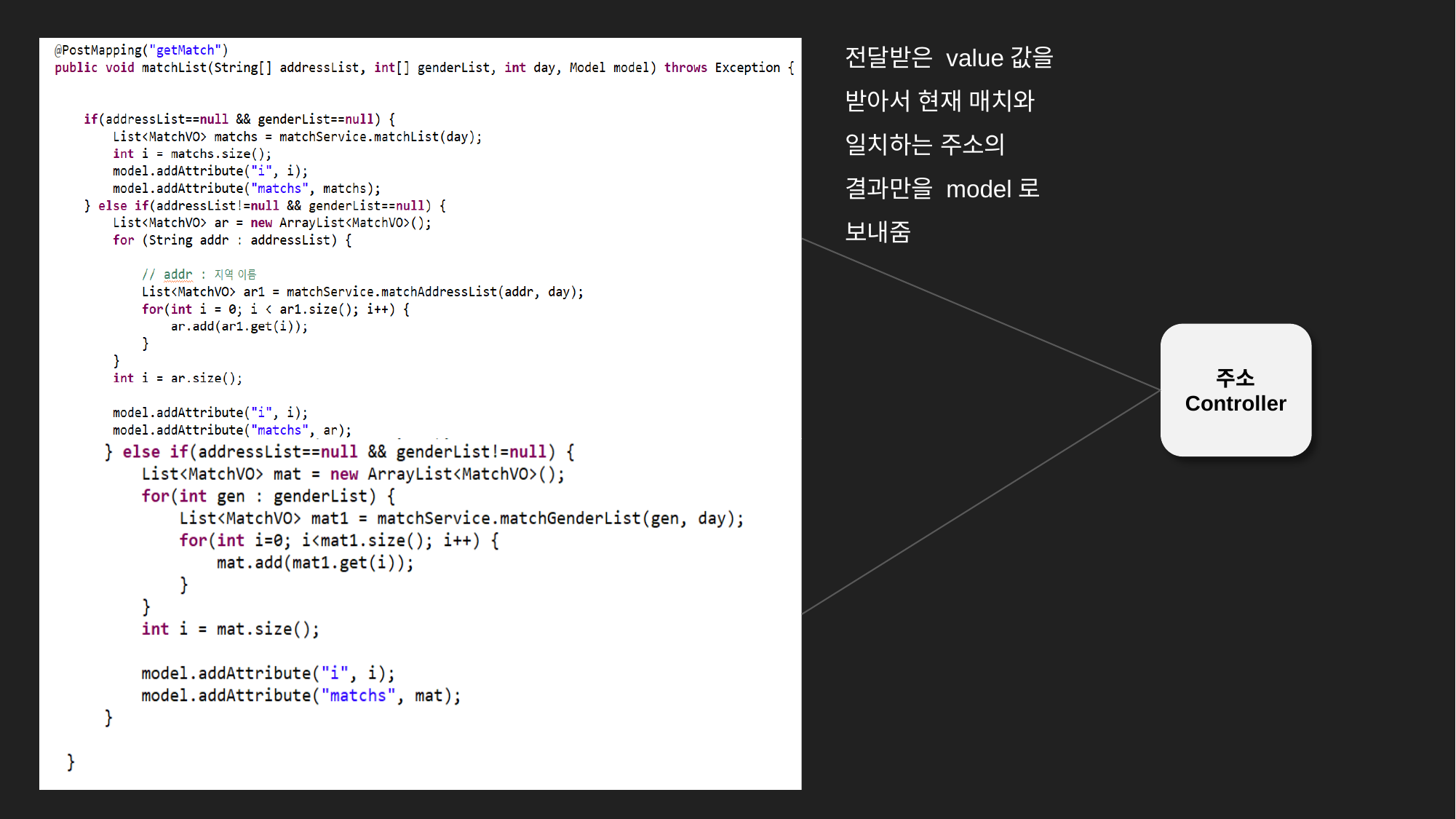

전달받은 value값을 받아서 현재 매치와 일치하는 주소의 결과만을 model로 보내줌

주소 Controller